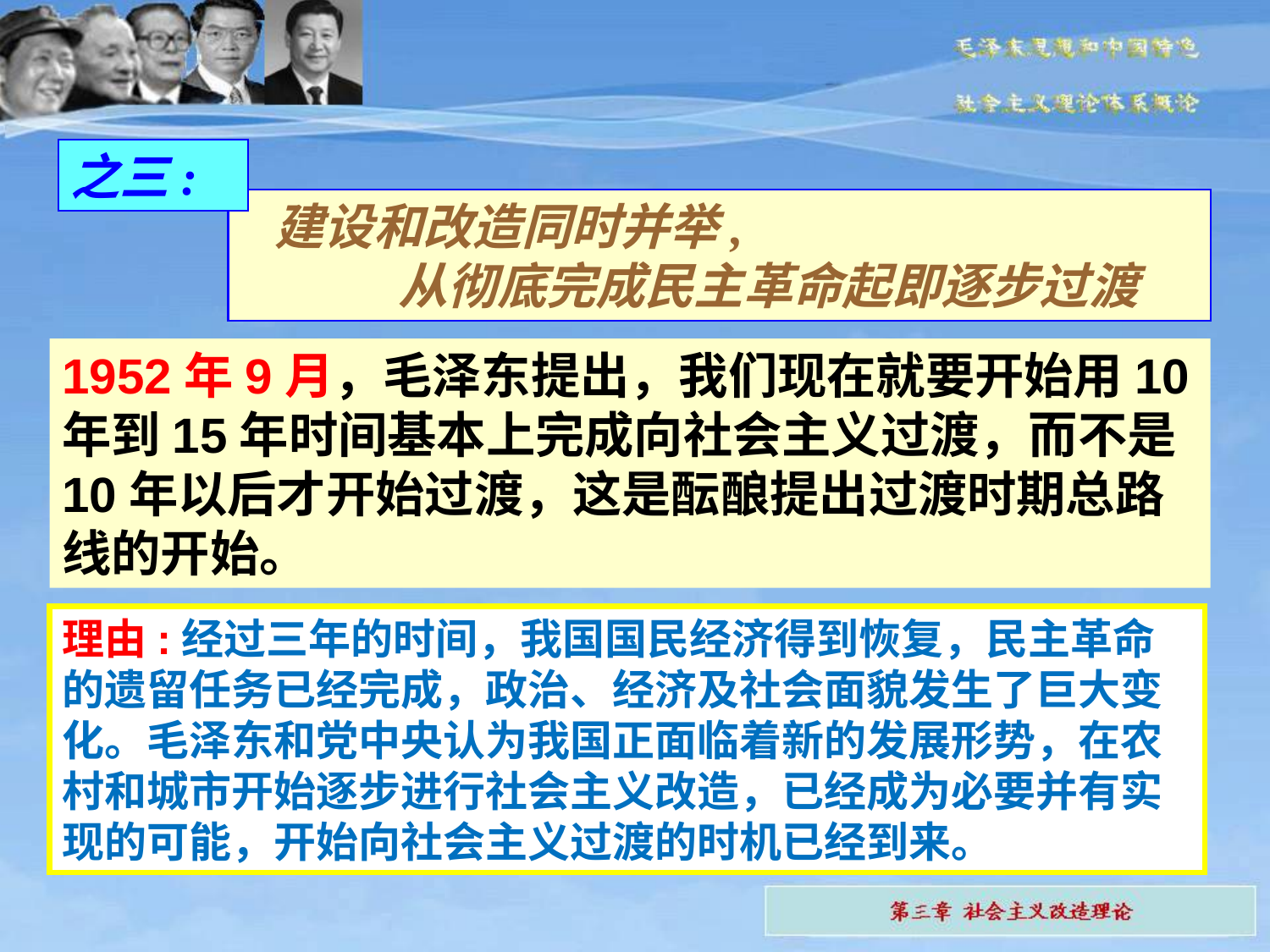

之三:
  建设和改造同时并举,
             从彻底完成民主革命起即逐步过渡
1952年9月，毛泽东提出，我们现在就要开始用10年到15年时间基本上完成向社会主义过渡，而不是10年以后才开始过渡，这是酝酿提出过渡时期总路线的开始。
理由:经过三年的时间，我国国民经济得到恢复，民主革命的遗留任务已经完成，政治、经济及社会面貌发生了巨大变化。毛泽东和党中央认为我国正面临着新的发展形势，在农村和城市开始逐步进行社会主义改造，已经成为必要并有实现的可能，开始向社会主义过渡的时机已经到来。